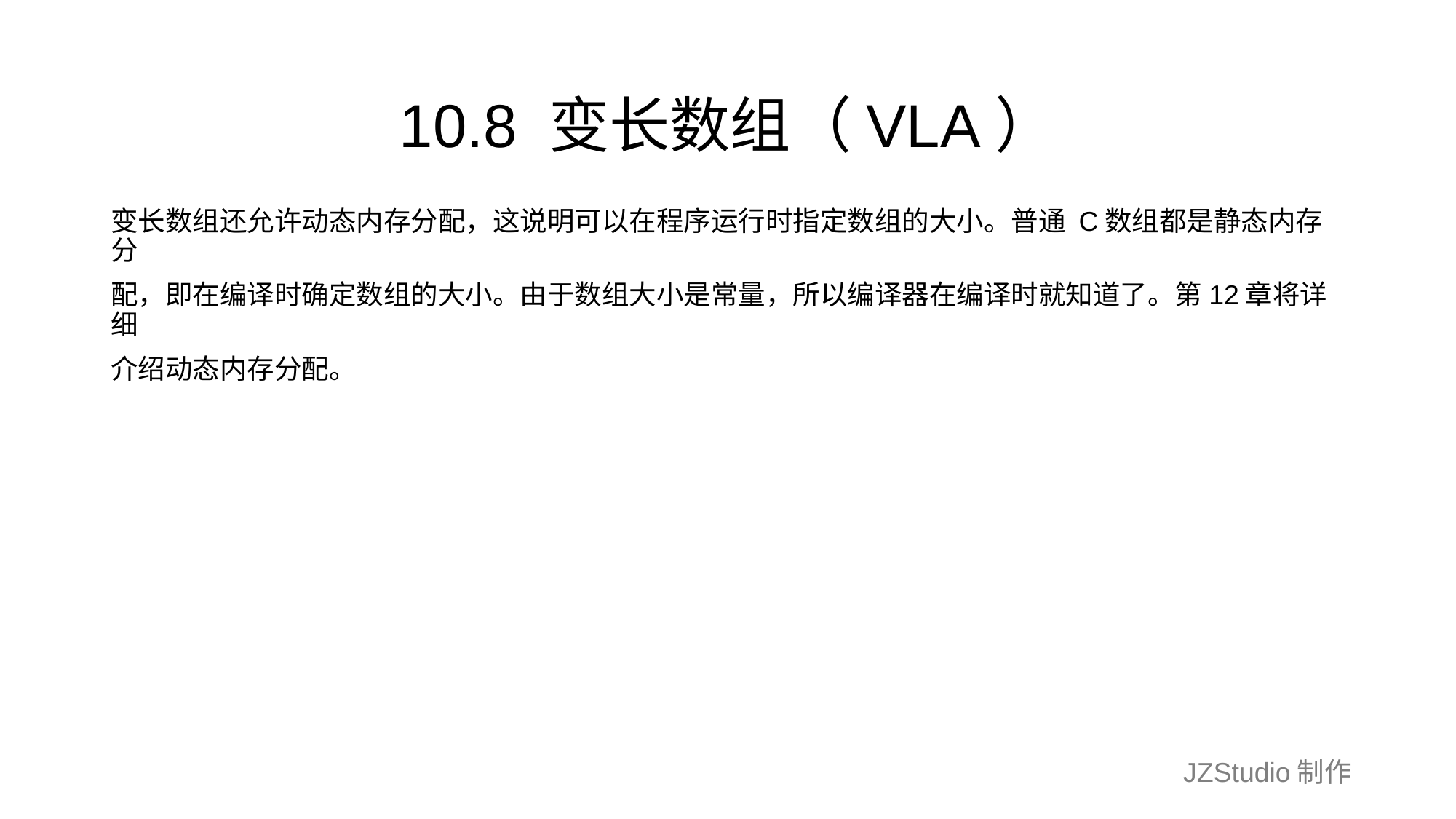

# 10.8 变长数组（VLA）
变长数组还允许动态内存分配，这说明可以在程序运行时指定数组的大小。普通 C数组都是静态内存分
配，即在编译时确定数组的大小。由于数组大小是常量，所以编译器在编译时就知道了。第12章将详细
介绍动态内存分配。